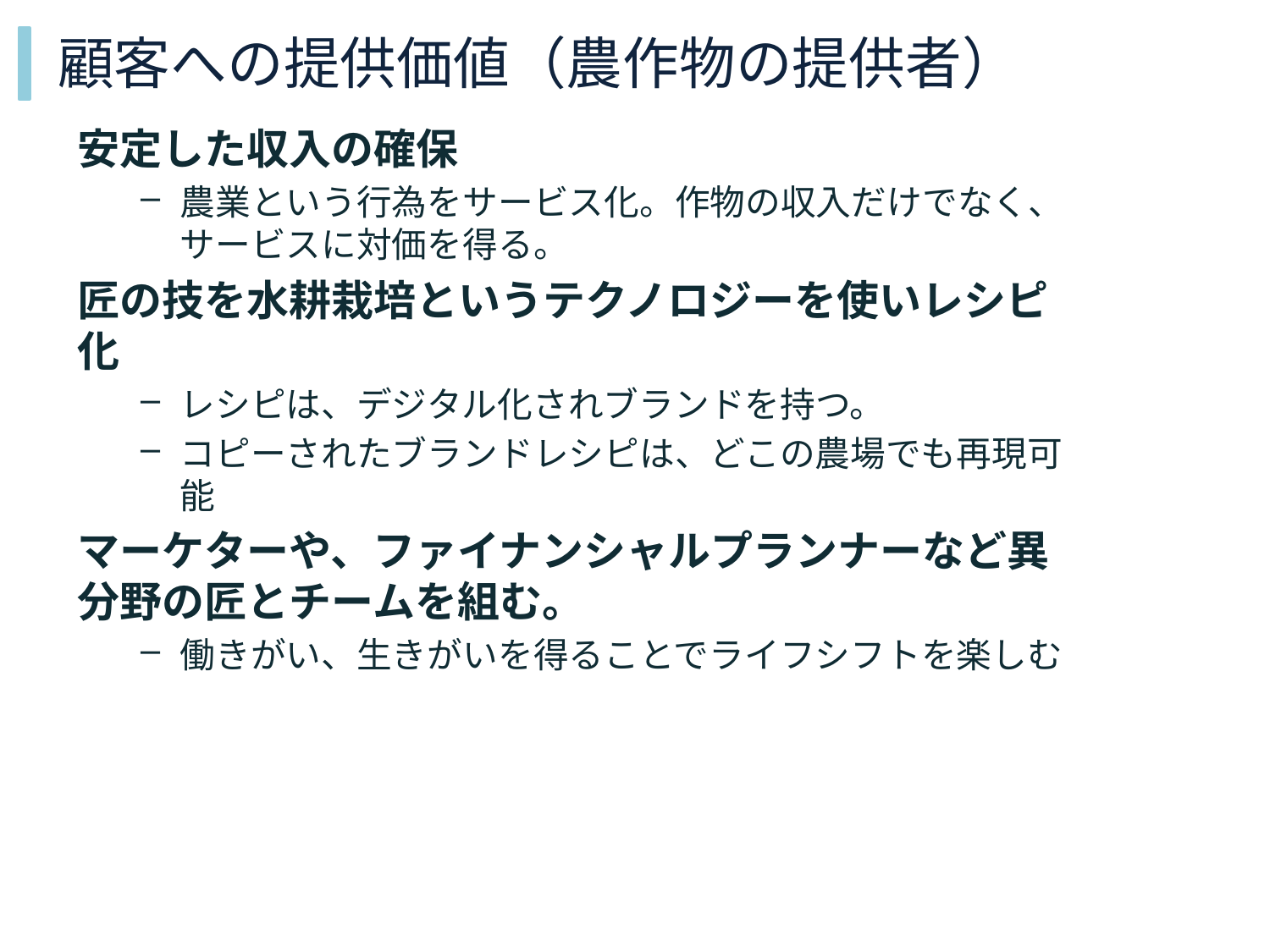

# 顧客への提供価値（農作物の提供者）
安定した収入の確保
農業という行為をサービス化。作物の収入だけでなく、サービスに対価を得る。
匠の技を水耕栽培というテクノロジーを使いレシピ化
レシピは、デジタル化されブランドを持つ。
コピーされたブランドレシピは、どこの農場でも再現可能
マーケターや、ファイナンシャルプランナーなど異分野の匠とチームを組む。
働きがい、生きがいを得ることでライフシフトを楽しむ